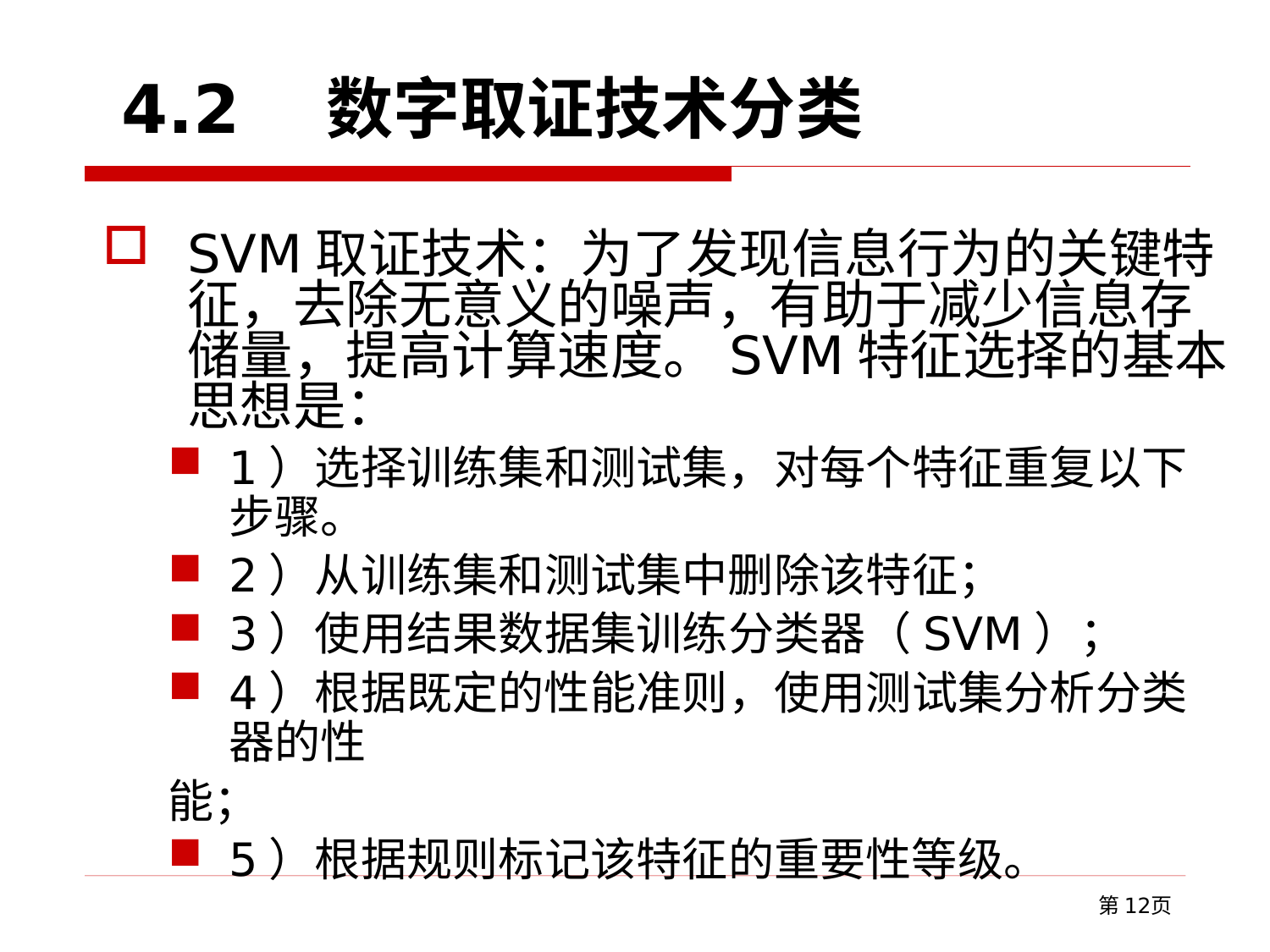

# 4.2   数字取证技术分类
SVM取证技术：为了发现信息行为的关键特征，去除无意义的噪声，有助于减少信息存储量，提高计算速度。SVM特征选择的基本思想是：
1）选择训练集和测试集，对每个特征重复以下步骤。
2）从训练集和测试集中删除该特征；
3）使用结果数据集训练分类器（SVM）；
4）根据既定的性能准则，使用测试集分析分类器的性
能；
5）根据规则标记该特征的重要性等级。

12